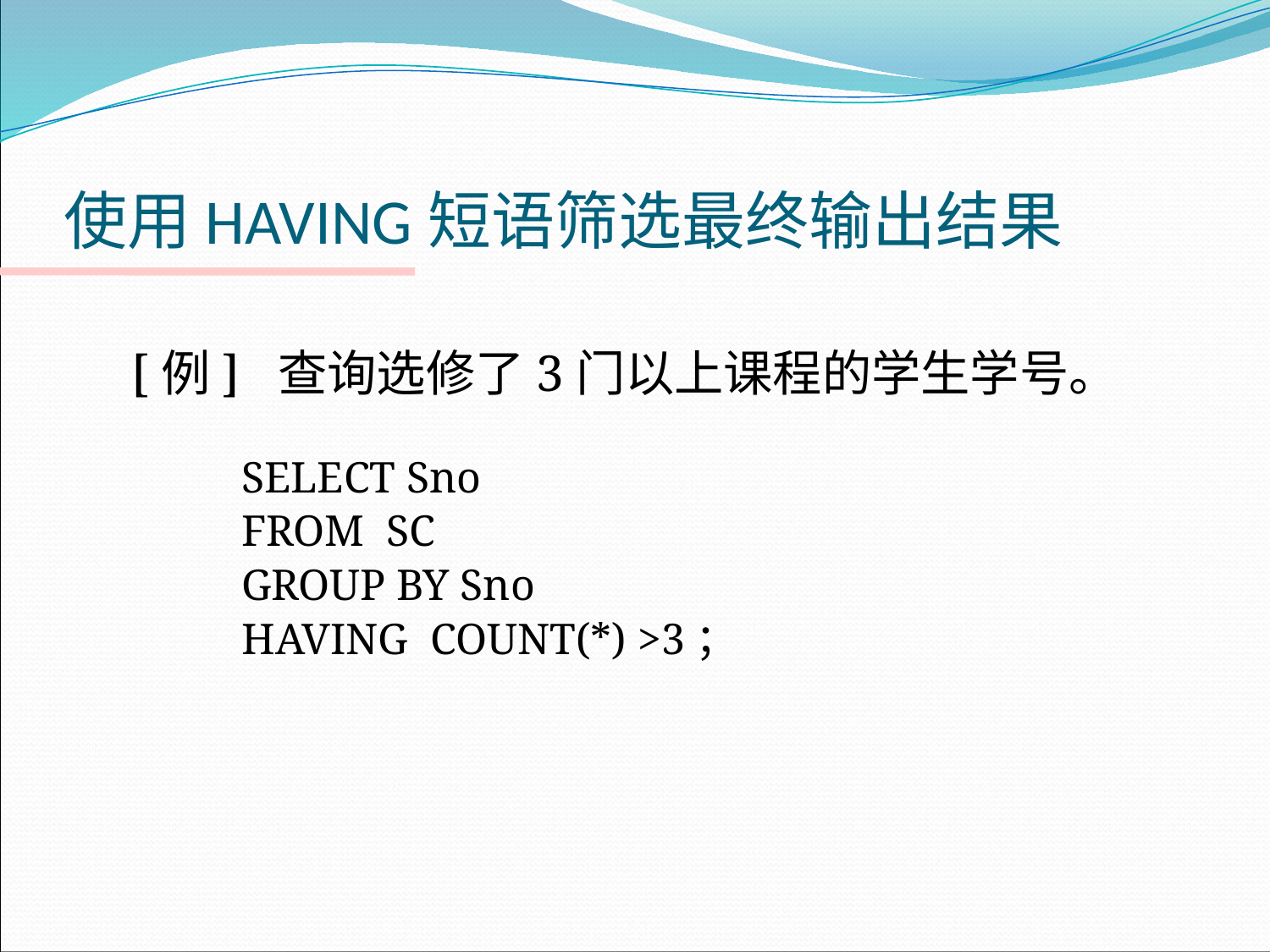

# 使用HAVING短语筛选最终输出结果
[例]  查询选修了3门以上课程的学生学号。
     SELECT Sno
     FROM  SC
     GROUP BY Sno
     HAVING  COUNT(*) >3；

284